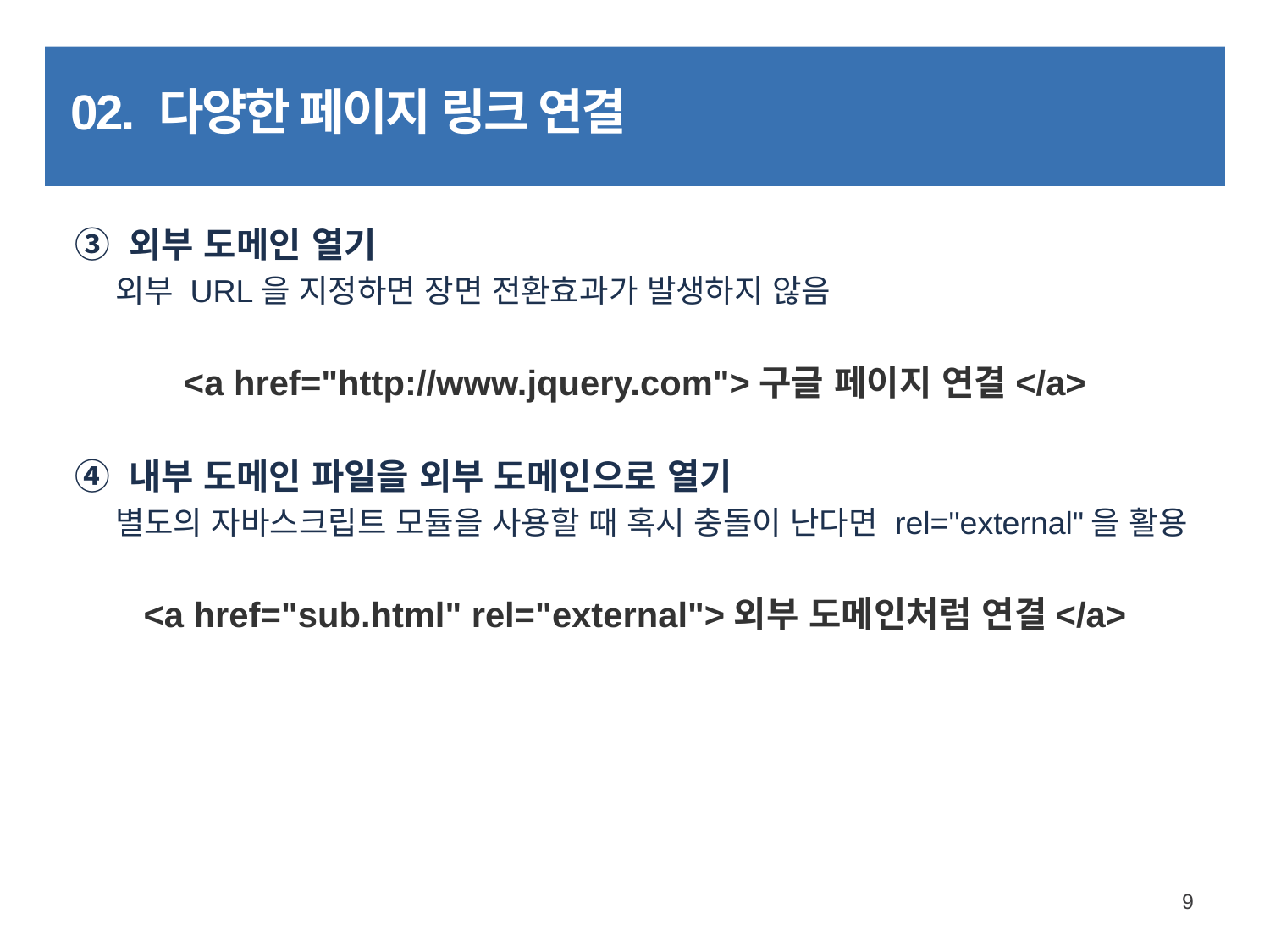

# 02. 다양한 페이지 링크 연결
③ 외부 도메인 열기
외부 URL을 지정하면 장면 전환효과가 발생하지 않음

<a href="http://www.jquery.com">구글 페이지 연결</a>

④ 내부 도메인 파일을 외부 도메인으로 열기
별도의 자바스크립트 모듈을 사용할 때 혹시 충돌이 난다면 rel="external"을 활용

<a href="sub.html" rel="external">외부 도메인처럼 연결</a>
9